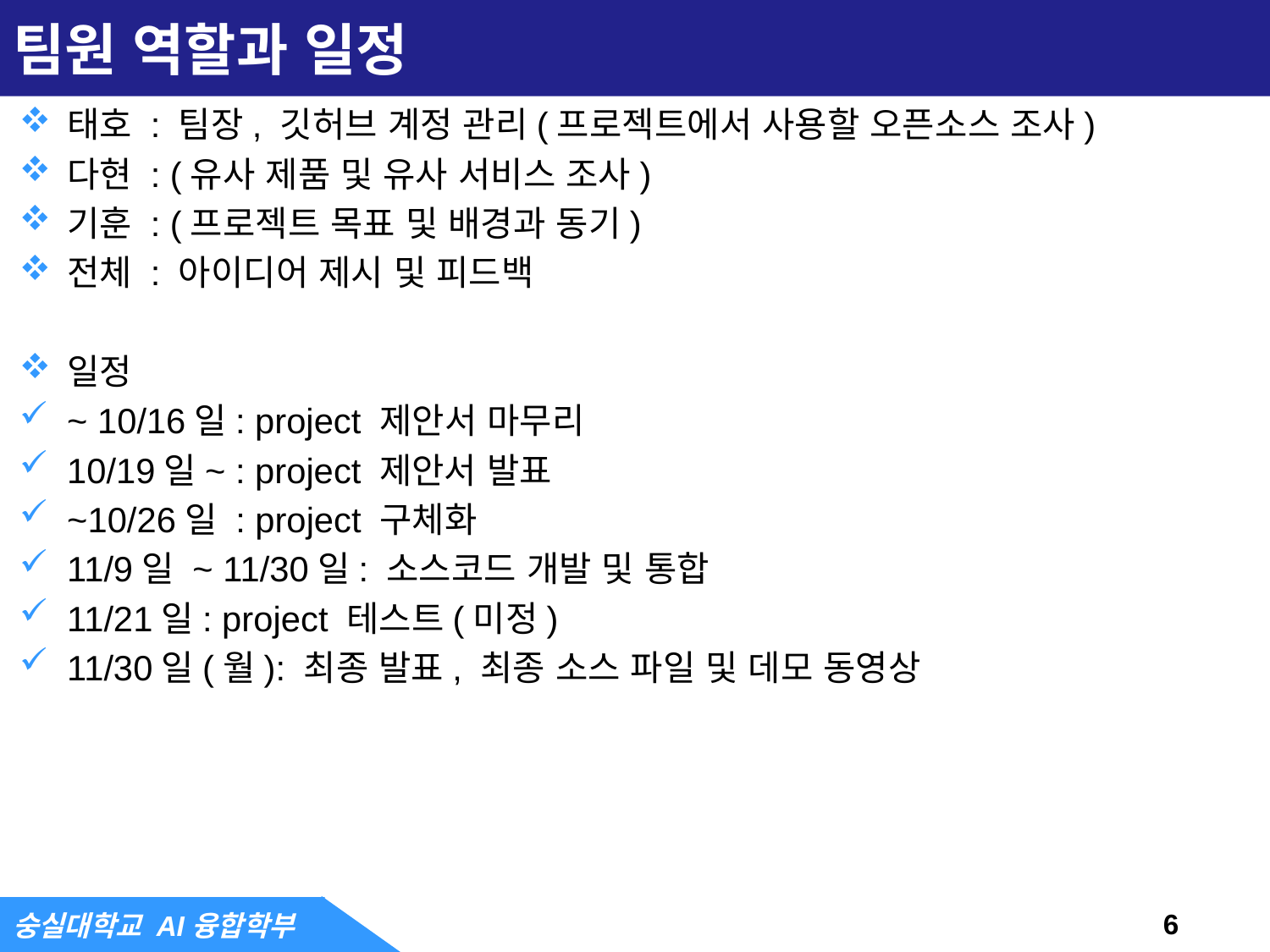

# 팀원 역할과 일정
태호 : 팀장, 깃허브 계정 관리(프로젝트에서 사용할 오픈소스 조사)
다현 : (유사 제품 및 유사 서비스 조사)
기훈 : (프로젝트 목표 및 배경과 동기)
전체 : 아이디어 제시 및 피드백

일정
~ 10/16일: project 제안서 마무리
10/19일~ : project 제안서 발표
~10/26일 : project 구체화
11/9일 ~ 11/30일: 소스코드 개발 및 통합
11/21일: project 테스트(미정)
11/30일(월): 최종 발표, 최종 소스 파일 및 데모 동영상